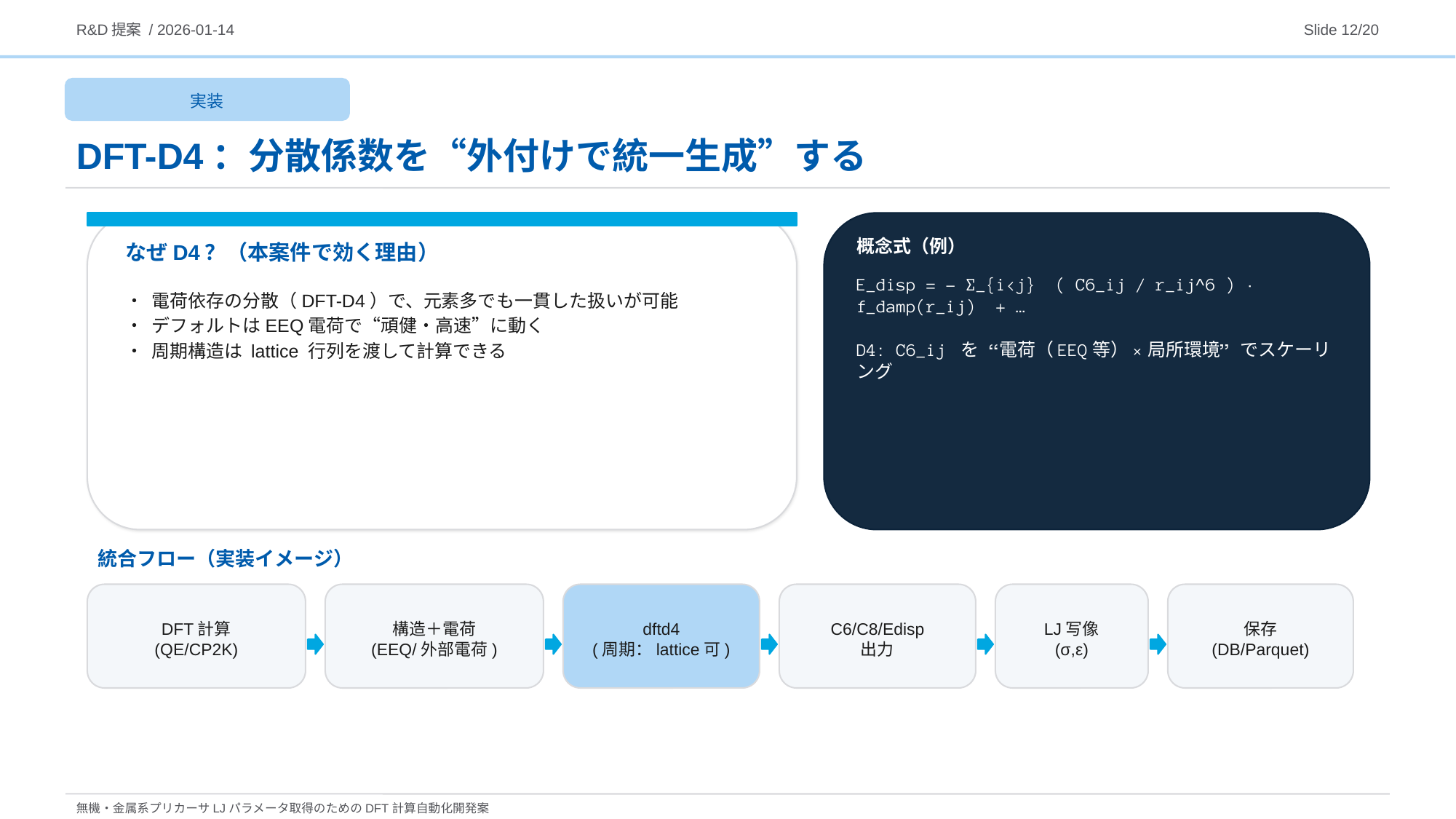

R&D提案 / 2026-01-14
Slide 12/20

実装
DFT-D4：分散係数を“外付けで統一生成”する

概念式（例）
なぜD4？（本案件で効く理由）
E_disp = − Σ_{i<j}  ( C6_ij / r_ij^6 ) · f_damp(r_ij)  + …

D4: C6_ij を “電荷（EEQ等）×局所環境” でスケーリング
• 電荷依存の分散（DFT-D4）で、元素多でも一貫した扱いが可能
• デフォルトはEEQ電荷で“頑健・高速”に動く
• 周期構造は lattice 行列を渡して計算できる
統合フロー（実装イメージ）

DFT計算
(QE/CP2K)
構造＋電荷
(EEQ/外部電荷)
dftd4
(周期：lattice可)
C6/C8/Edisp
出力
LJ写像
(σ,ε)
保存
(DB/Parquet)

無機・金属系プリカーサLJパラメータ取得のためのDFT計算自動化開発案